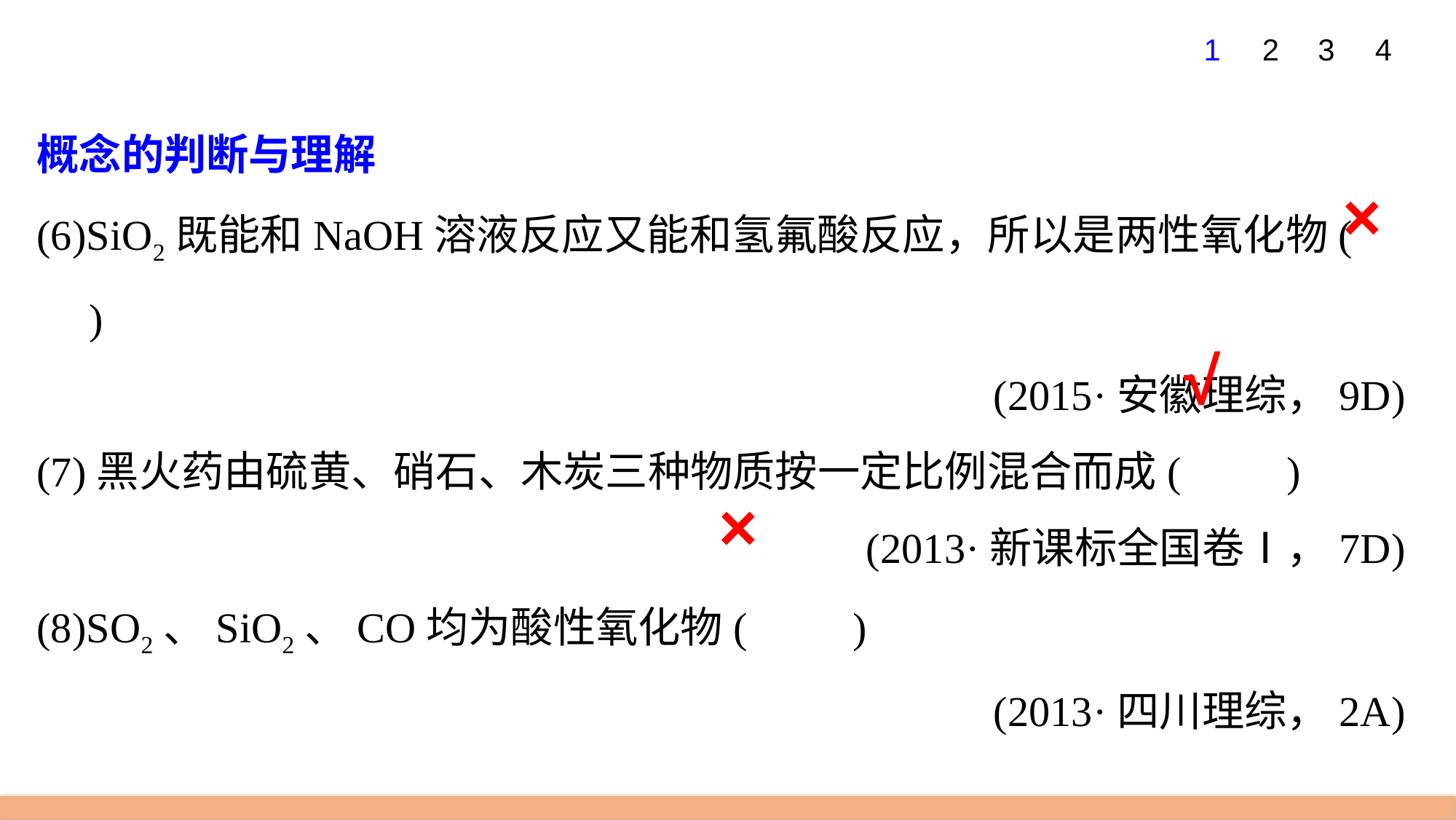

1
2
3
4
概念的判断与理解
(6)SiO2既能和NaOH溶液反应又能和氢氟酸反应，所以是两性氧化物(　　)
(2015·安徽理综，9D)
(7)黑火药由硫黄、硝石、木炭三种物质按一定比例混合而成(　　)
(2013·新课标全国卷Ⅰ，7D)
(8)SO2、SiO2、CO均为酸性氧化物(　　)
(2013·四川理综，2A)
×
√
×